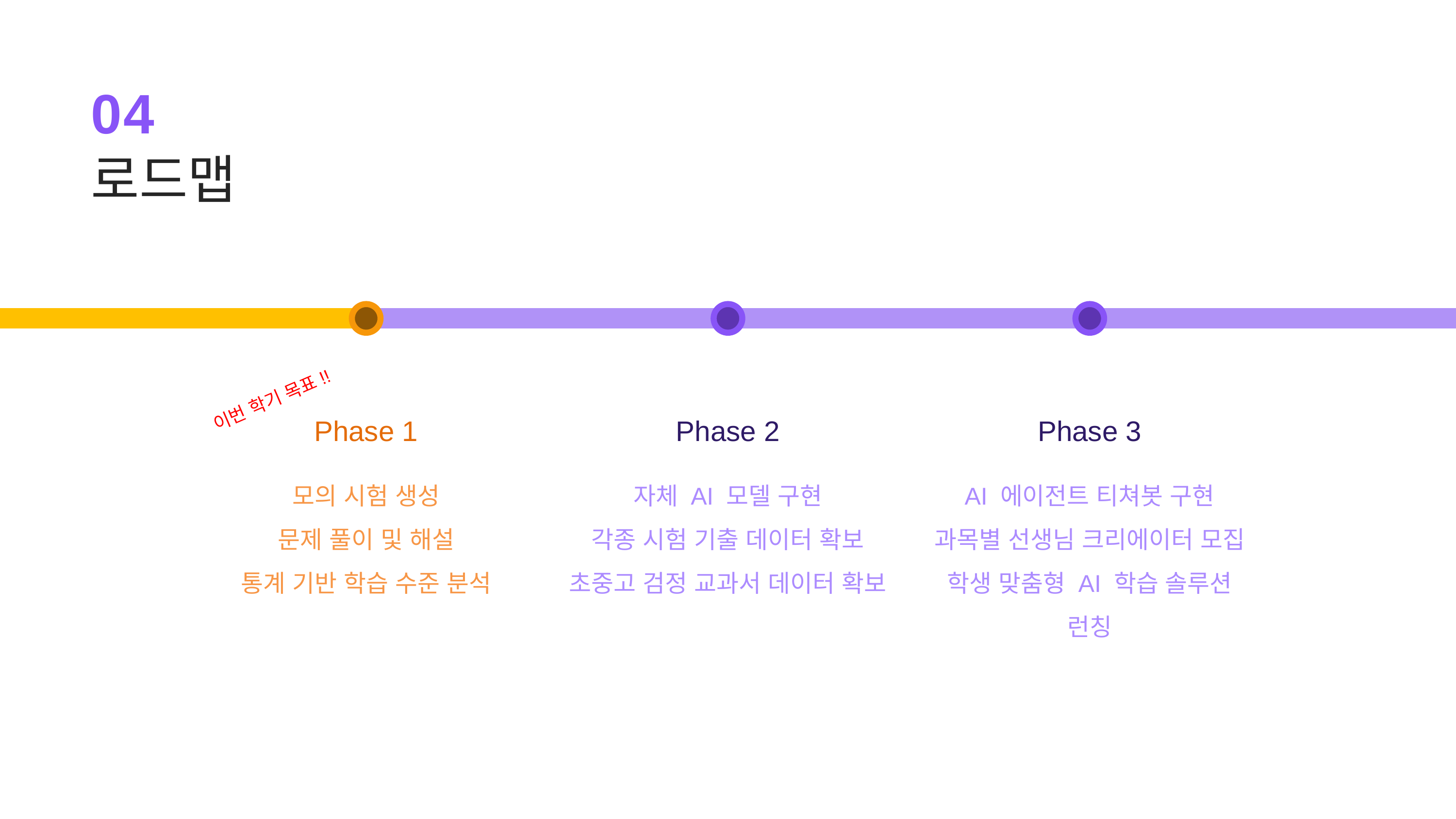

04
로드맵

이번 학기 목표!!
Phase 1
모의 시험 생성
문제 풀이 및 해설
통계 기반 학습 수준 분석
Phase 2
Phase 3
자체 AI 모델 구현
각종 시험 기출 데이터 확보
초중고 검정 교과서 데이터 확보
AI 에이전트 티쳐봇 구현
과목별 선생님 크리에이터 모집
학생 맞춤형 AI 학습 솔루션 런칭